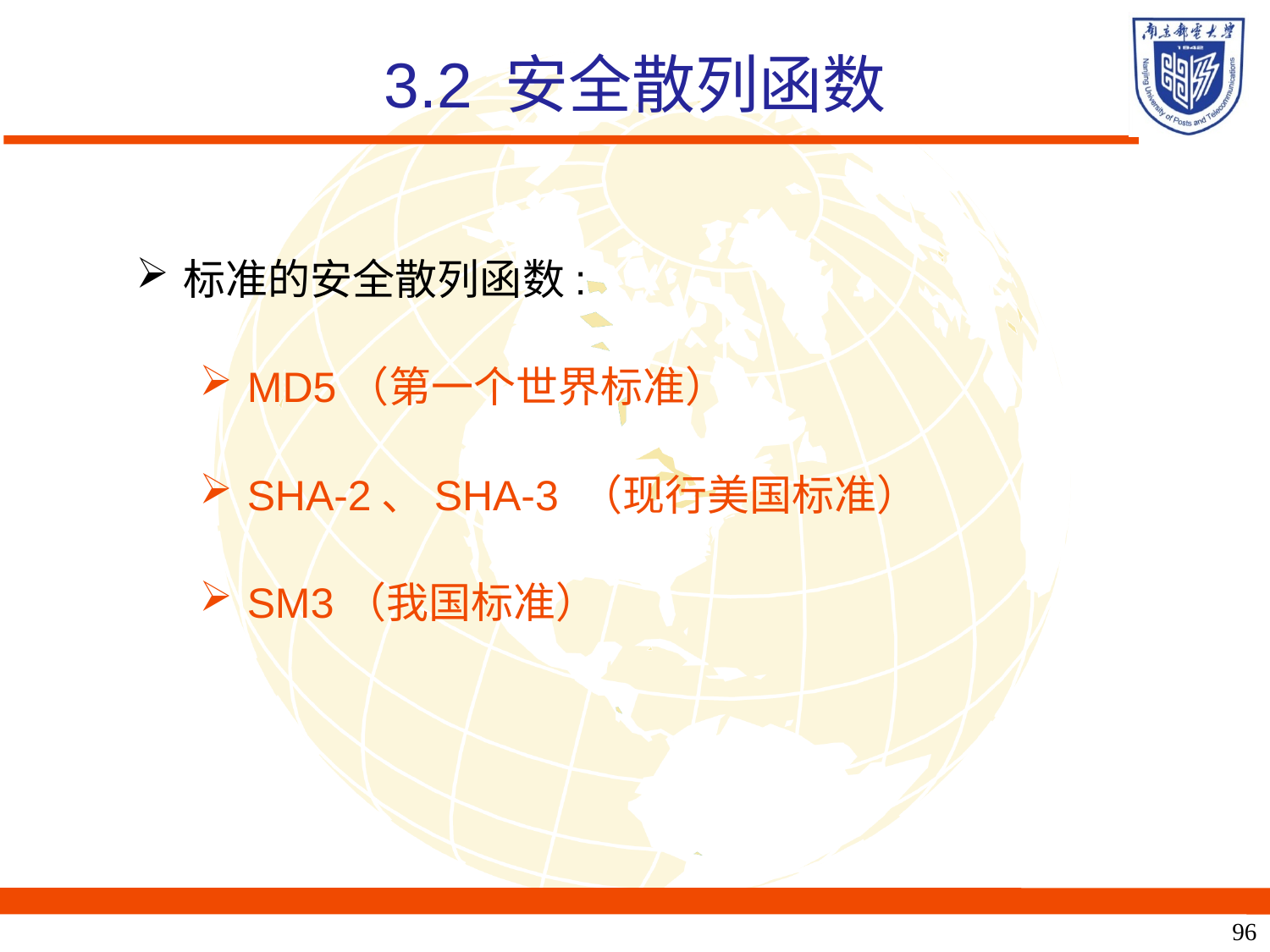

# 3.2 安全散列函数
标准的安全散列函数:
MD5（第一个世界标准）
SHA-2、SHA-3 （现行美国标准）
SM3（我国标准）
96